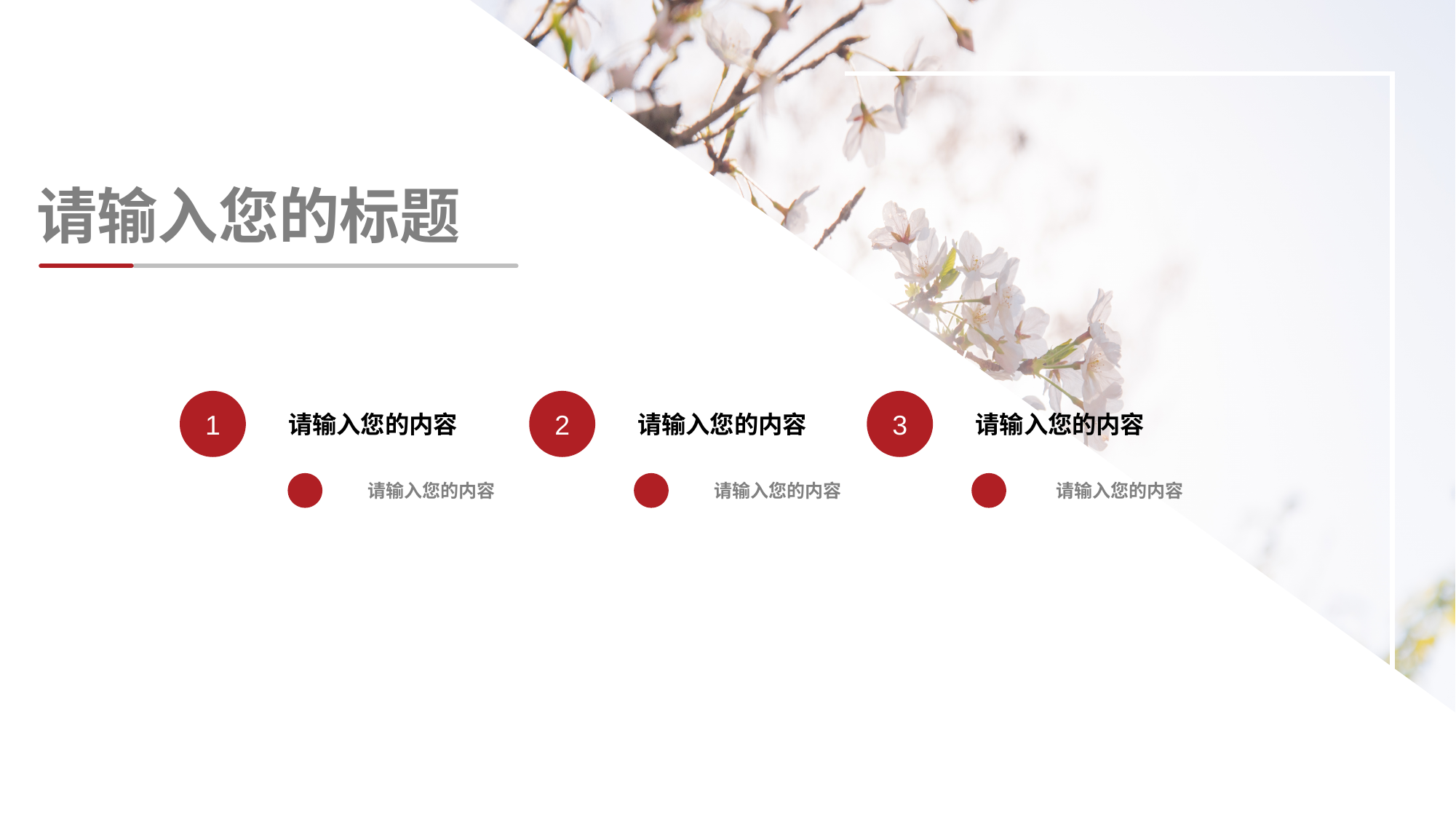

v

请输入您的标题
1
2
3
请输入您的内容
请输入您的内容
请输入您的内容
请输入您的内容
请输入您的内容
请输入您的内容